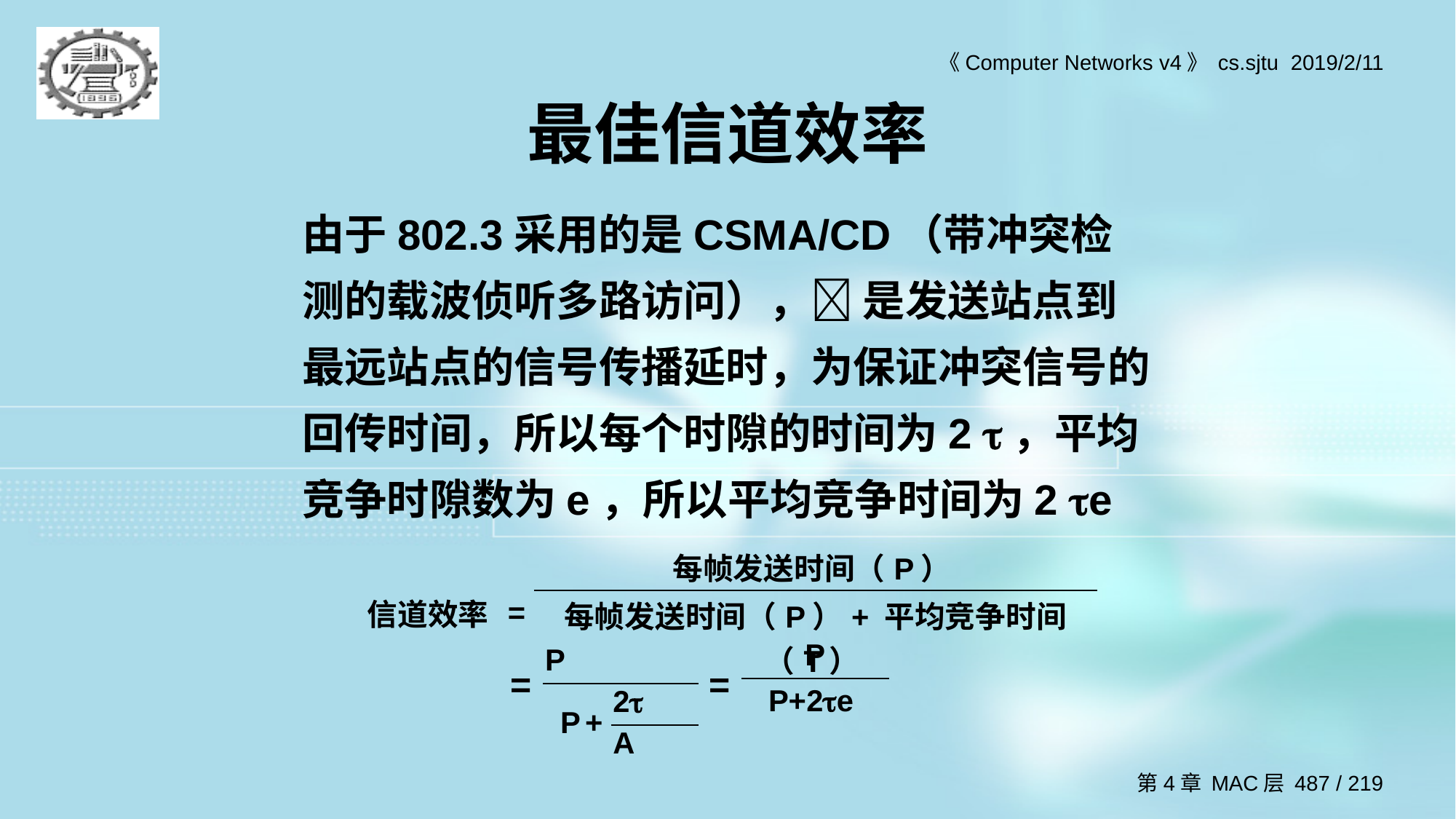

# 最佳信道效率
由于802.3采用的是CSMA/CD（带冲突检测的载波侦听多路访问），τ 是发送站点到最远站点的信号传播延时，为保证冲突信号的回传时间，所以每个时隙的时间为2 τ，平均竞争时隙数为e，所以平均竞争时间为2 τe
| 信道效率 | = | 每帧发送时间（P） |
| --- | --- | --- |
|  |  | 每帧发送时间（P）+ 平均竞争时间（T） |
| P |
| --- |
| P+2τe |
| P |  |  |
| --- | --- | --- |
| P | + | 2τ |
|  |  | A |
=
=